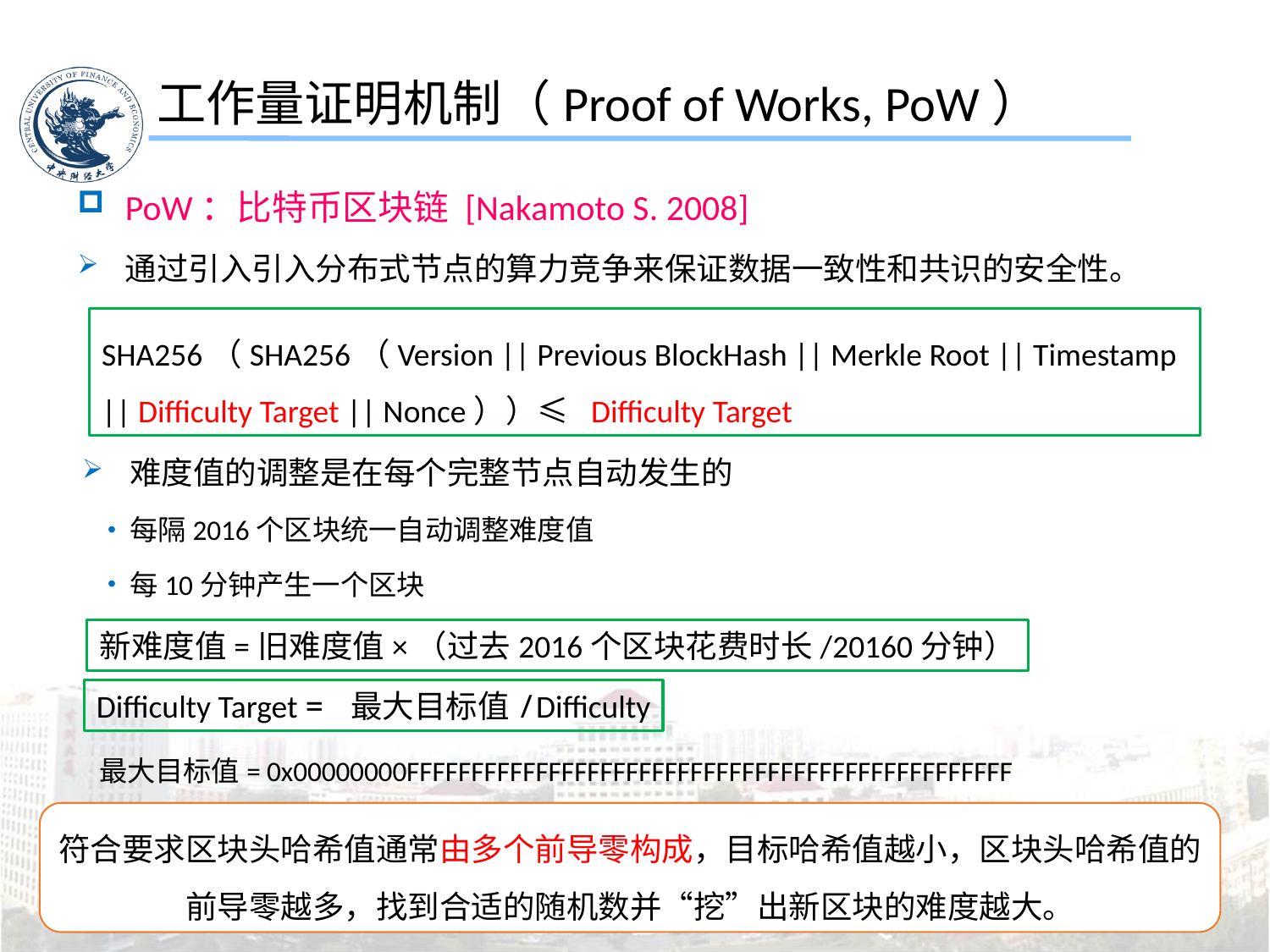

工作量证明机制（Proof of Works, PoW）
PoW：比特币区块链 [Nakamoto S. 2008]
通过引入引入分布式节点的算力竞争来保证数据一致性和共识的安全性。
SHA256（SHA256（Version || Previous BlockHash || Merkle Root || Timestamp || Difficulty Target || Nonce））≤  Difficulty Target
难度值的调整是在每个完整节点自动发生的
每隔2016个区块统一自动调整难度值
每10分钟产生一个区块

新难度值=旧难度值×（过去2016个区块花费时长/20160分钟）
Difficulty Target = 最大目标值/Difficulty
最大目标值= 0x00000000FFFFFFFFFFFFFFFFFFFFFFFFFFFFFFFFFFFFFFFFFFFFFFF
符合要求区块头哈希值通常由多个前导零构成，目标哈希值越小，区块头哈希值的前导零越多，找到合适的随机数并“挖”出新区块的难度越大。